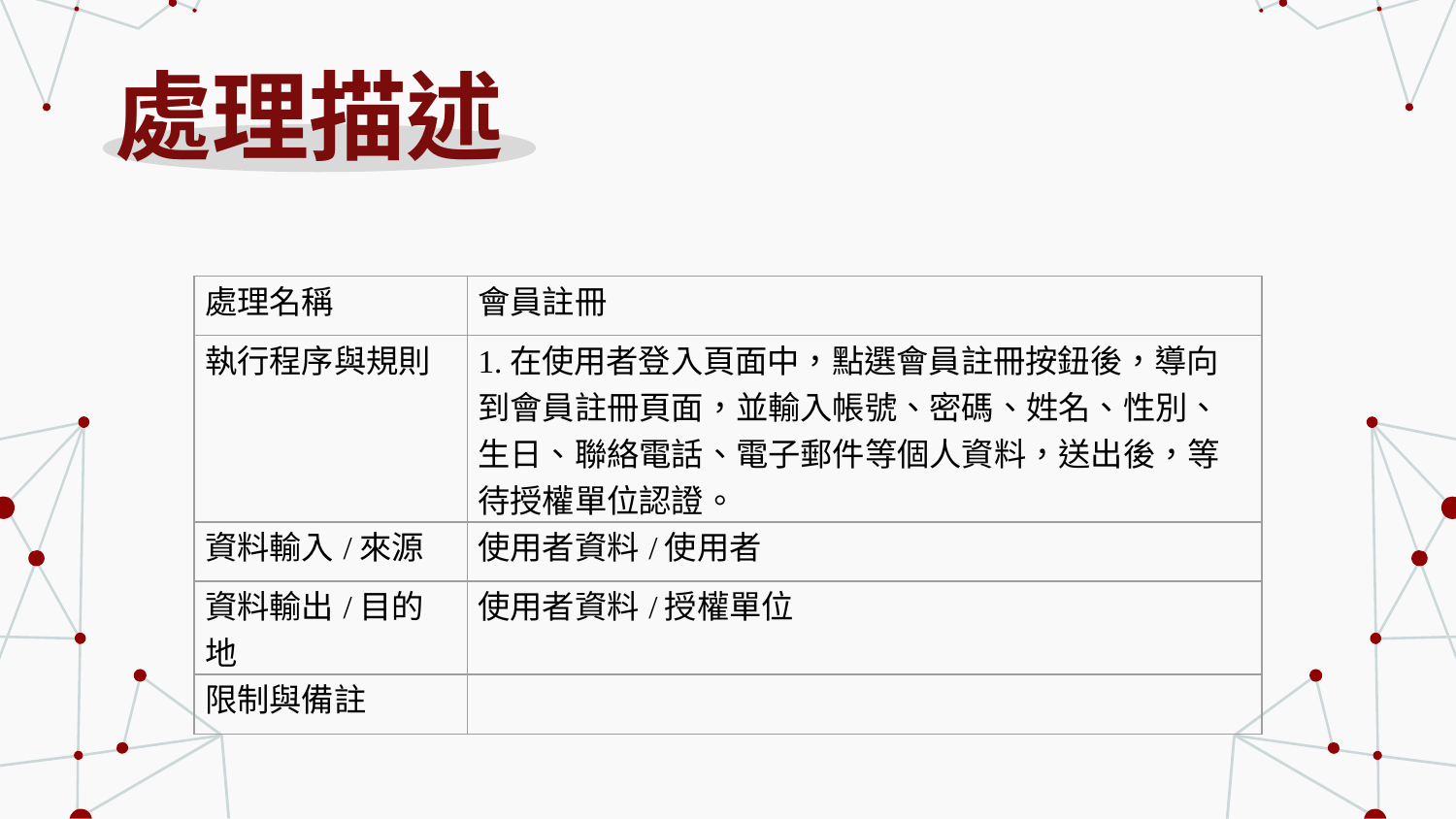

# 處理描述

| 處理名稱 | 會員註冊 |
| --- | --- |
| 執行程序與規則 | 1.在使用者登入頁面中，點選會員註冊按鈕後，導向到會員註冊頁面，並輸入帳號、密碼、姓名、性別、生日、聯絡電話、電子郵件等個人資料，送出後，等待授權單位認證。 |
| 資料輸入/來源 | 使用者資料/使用者 |
| 資料輸出/目的地 | 使用者資料/授權單位 |
| 限制與備註 |  |